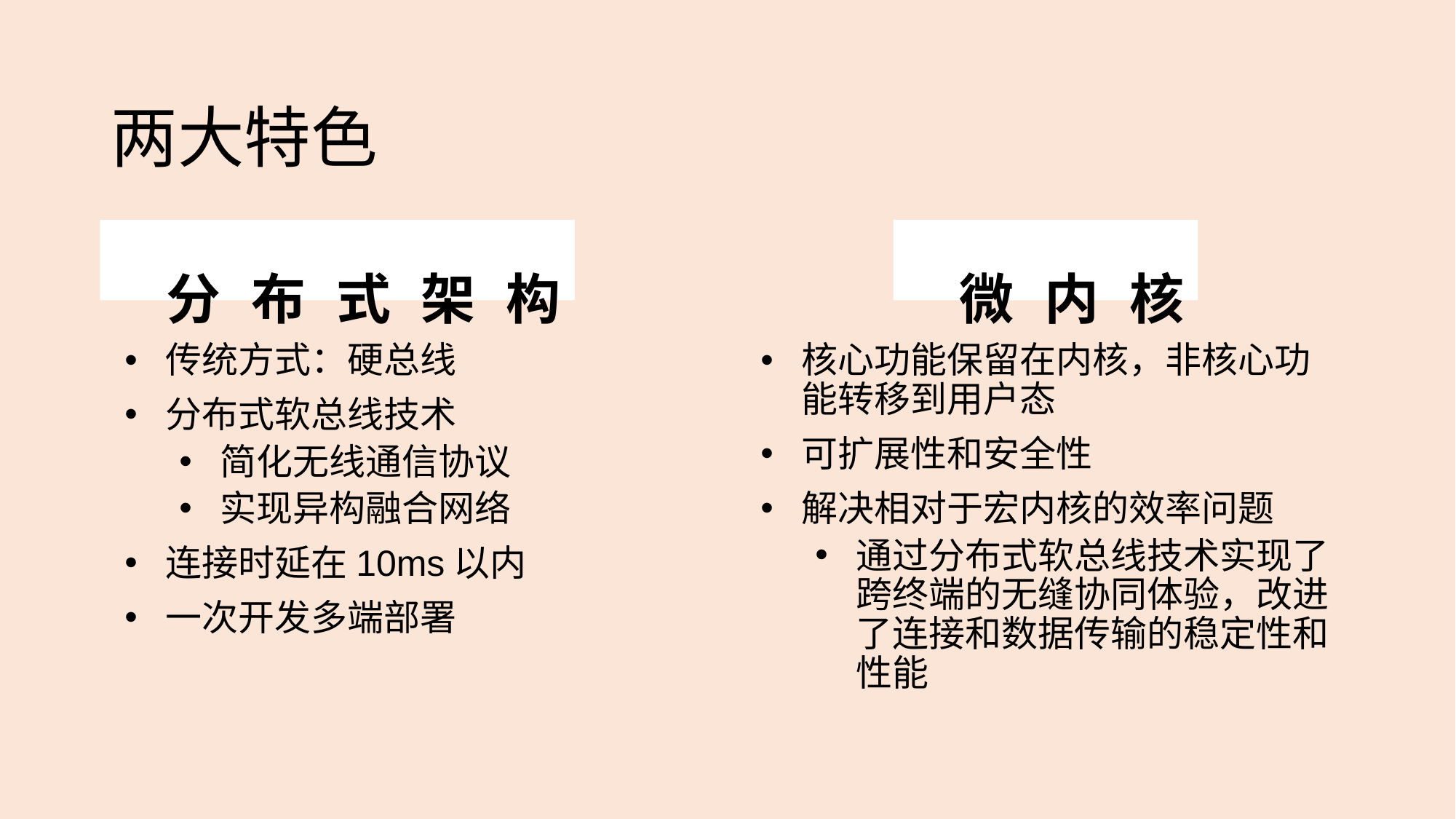

# 两大特色
 分布式架构
 微内核
传统方式：硬总线
分布式软总线技术
简化无线通信协议
实现异构融合网络
连接时延在10ms以内
一次开发多端部署
核心功能保留在内核，非核心功能转移到用户态
可扩展性和安全性
解决相对于宏内核的效率问题
通过分布式软总线技术实现了跨终端的无缝协同体验，改进了连接和数据传输的稳定性和性能